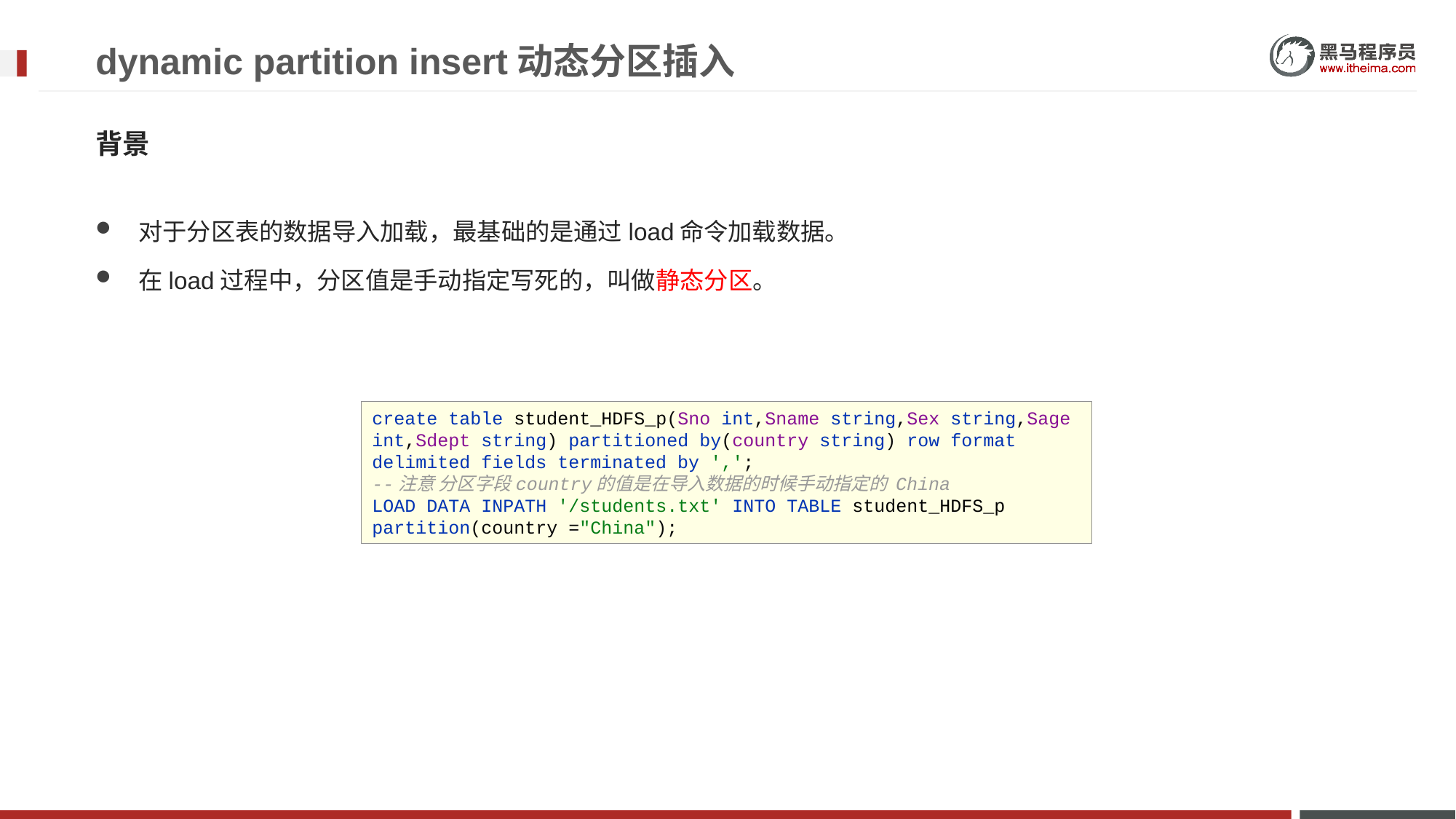

# dynamic partition insert动态分区插入
背景
对于分区表的数据导入加载，最基础的是通过load命令加载数据。
在load过程中，分区值是手动指定写死的，叫做静态分区。

create table student_HDFS_p(Sno int,Sname string,Sex string,Sage int,Sdept string) partitioned by(country string) row format delimited fields terminated by ',';
--注意 分区字段country的值是在导入数据的时候手动指定的 China
LOAD DATA INPATH '/students.txt' INTO TABLE student_HDFS_p partition(country ="China");